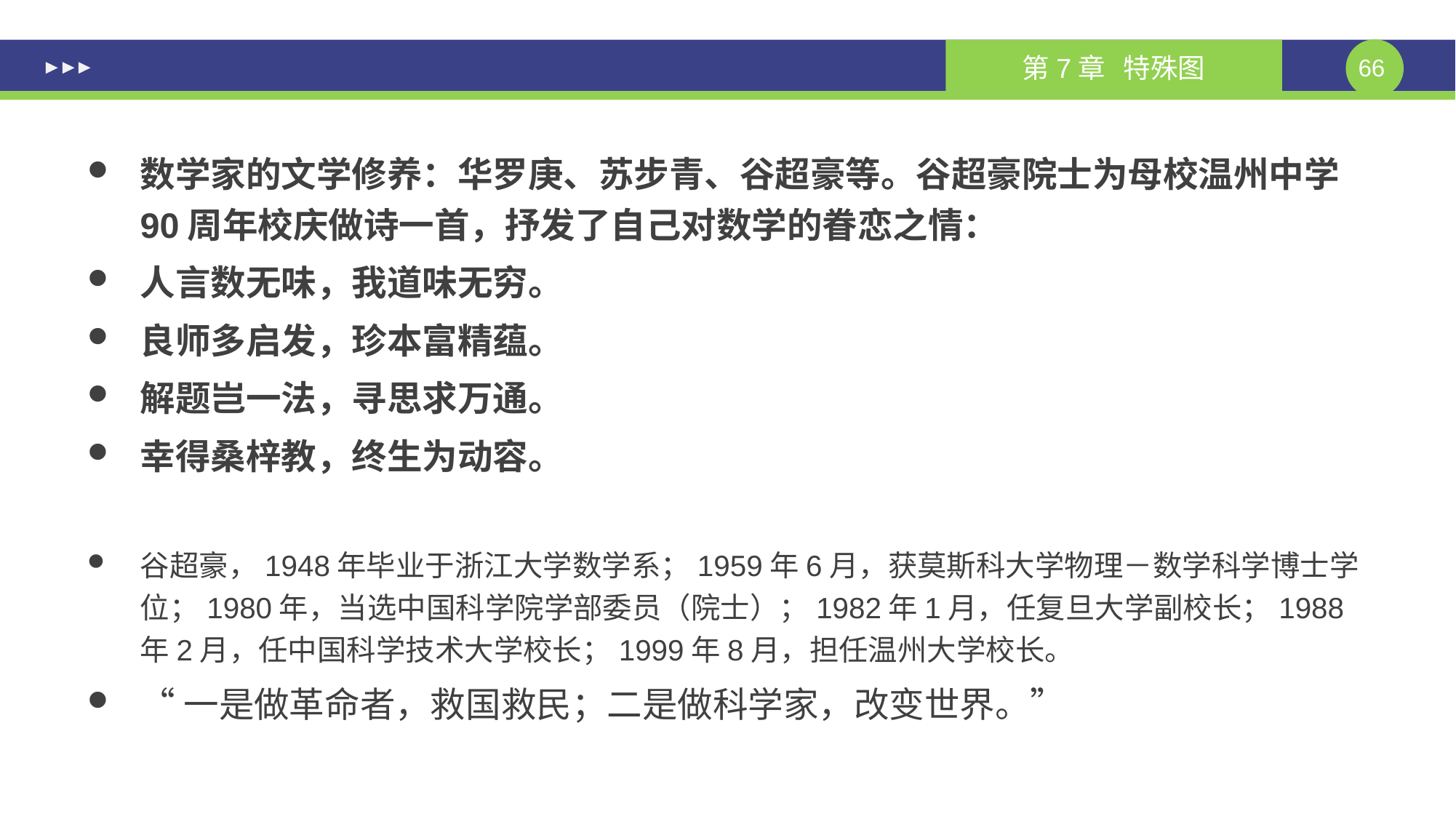

#
数学家的文学修养：华罗庚、苏步青、谷超豪等。谷超豪院士为母校温州中学90周年校庆做诗一首，抒发了自己对数学的眷恋之情：
人言数无味，我道味无穷。
良师多启发，珍本富精蕴。
解题岂一法，寻思求万通。
幸得桑梓教，终生为动容。

谷超豪，1948年毕业于浙江大学数学系；1959年6月，获莫斯科大学物理－数学科学博士学位； 1980年，当选中国科学院学部委员（院士）；1982年1月，任复旦大学副校长；1988年2月，任中国科学技术大学校长；1999年8月，担任温州大学校长。
“一是做革命者，救国救民；二是做科学家，改变世界。”